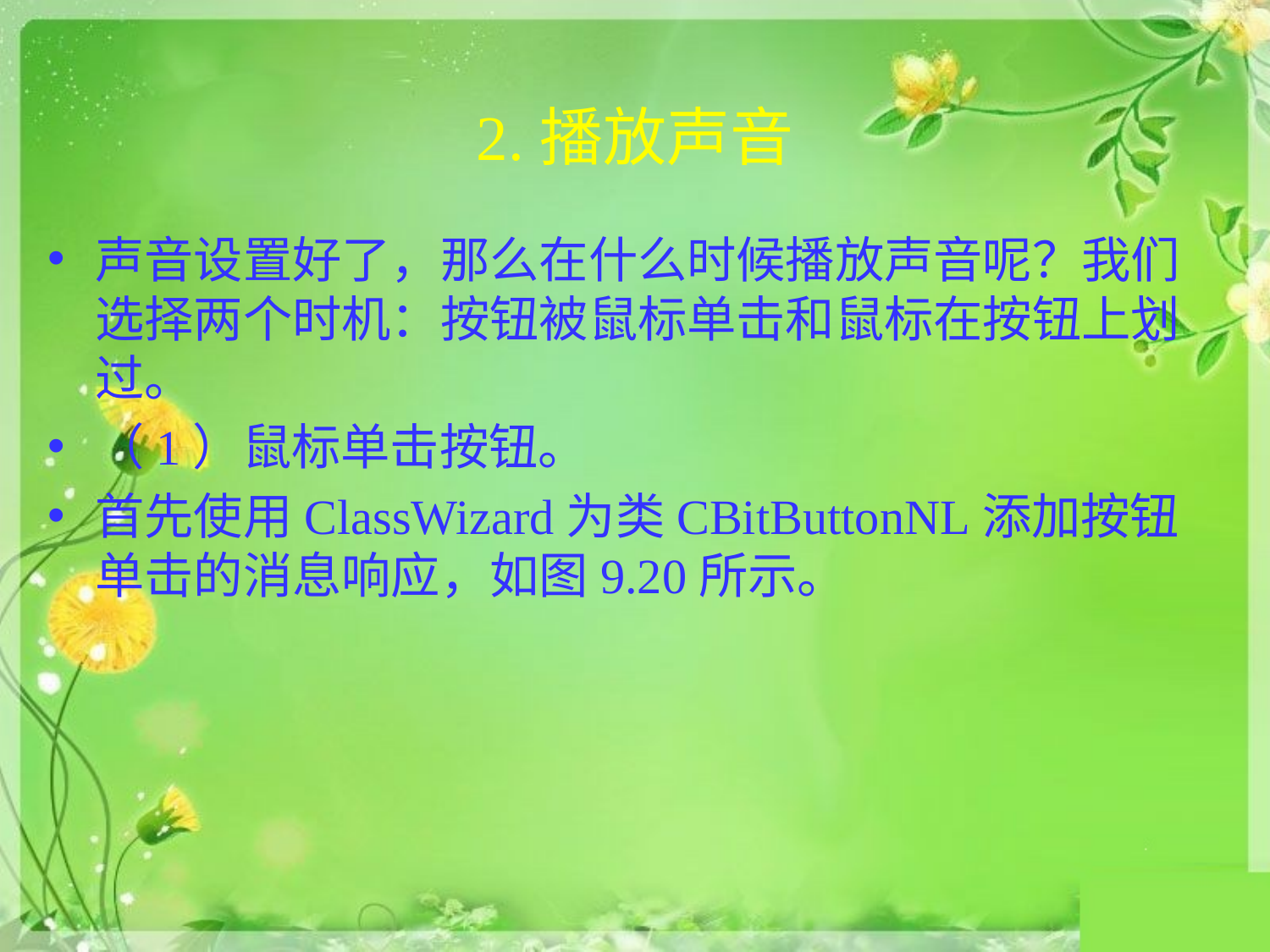

# 2.播放声音
声音设置好了，那么在什么时候播放声音呢？我们选择两个时机：按钮被鼠标单击和鼠标在按钮上划过。
（1）鼠标单击按钮。
首先使用ClassWizard为类CBitButtonNL添加按钮单击的消息响应，如图9.20所示。